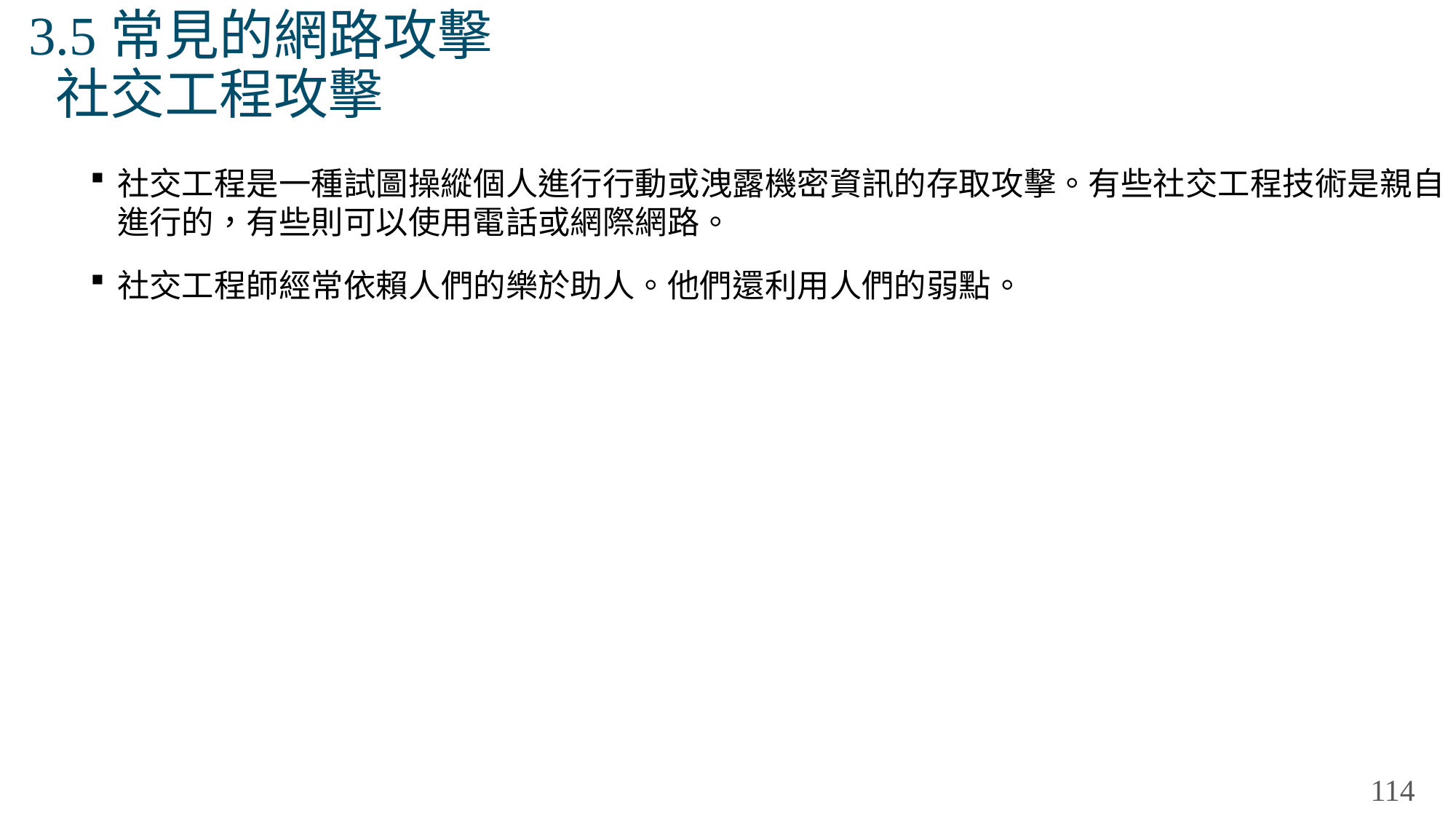

# 3.5常見的網路攻擊 社交工程攻擊
社交工程是一種試圖操縱個人進行行動或洩露機密資訊的存取攻擊。有些社交工程技術是親自進行的，有些則可以使用電話或網際網路。
社交工程師經常依賴人們的樂於助人。他們還利用人們的弱點。
114